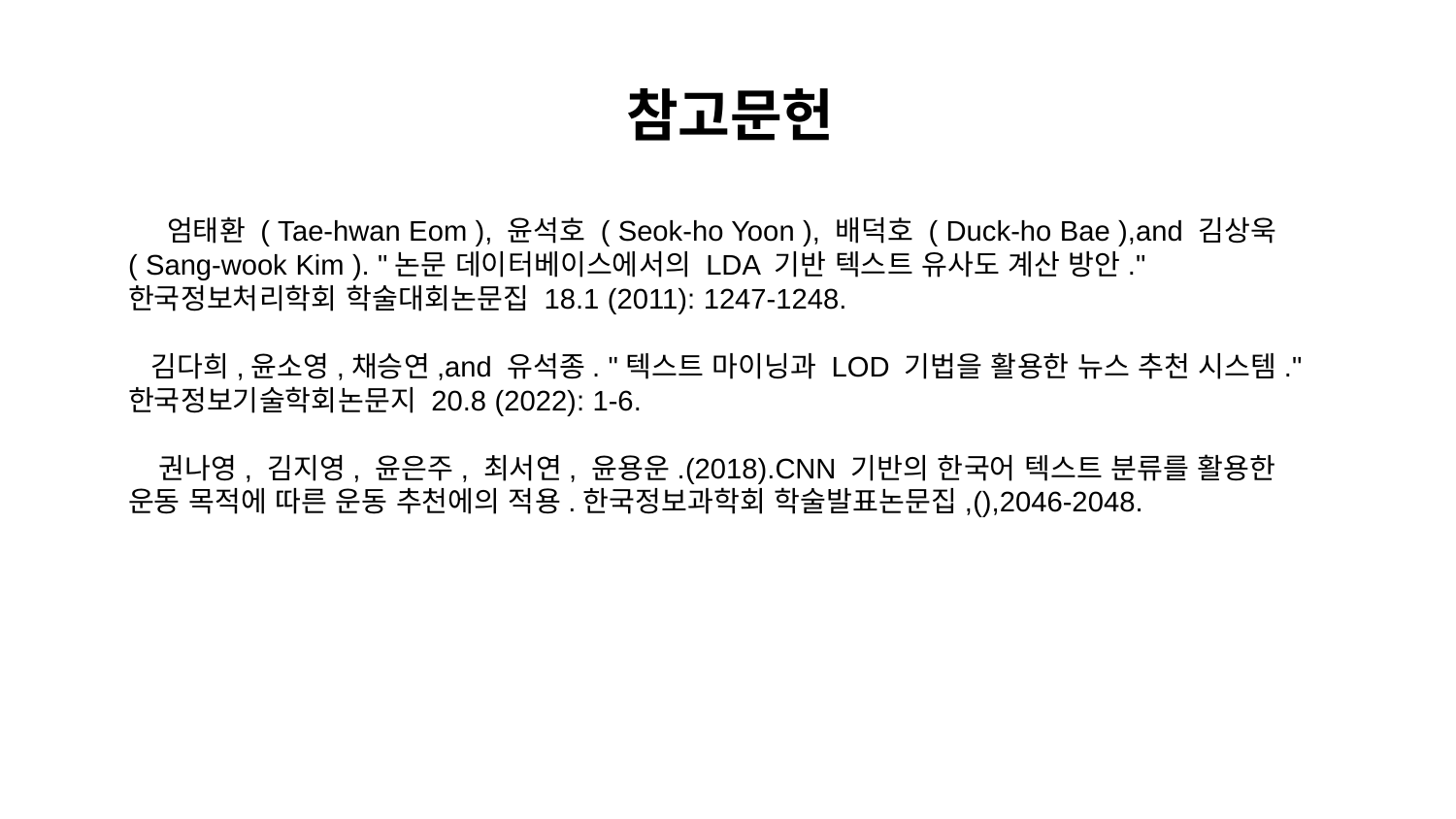

# 참고문헌

    엄태환 ( Tae-hwan Eom ), 윤석호 ( Seok-ho Yoon ), 배덕호 ( Duck-ho Bae ),and 김상욱 ( Sang-wook Kim ). "논문 데이터베이스에서의 LDA 기반 텍스트 유사도 계산 방안." 한국정보처리학회 학술대회논문집 18.1 (2011): 1247-1248.

  김다희,윤소영,채승연,and 유석종. "텍스트 마이닝과 LOD 기법을 활용한 뉴스 추천 시스템." 한국정보기술학회논문지 20.8 (2022): 1-6.

   권나영, 김지영, 윤은주, 최서연, 윤용운.(2018).CNN 기반의 한국어 텍스트 분류를 활용한 운동 목적에 따른 운동 추천에의 적용.한국정보과학회 학술발표논문집,(),2046-2048.